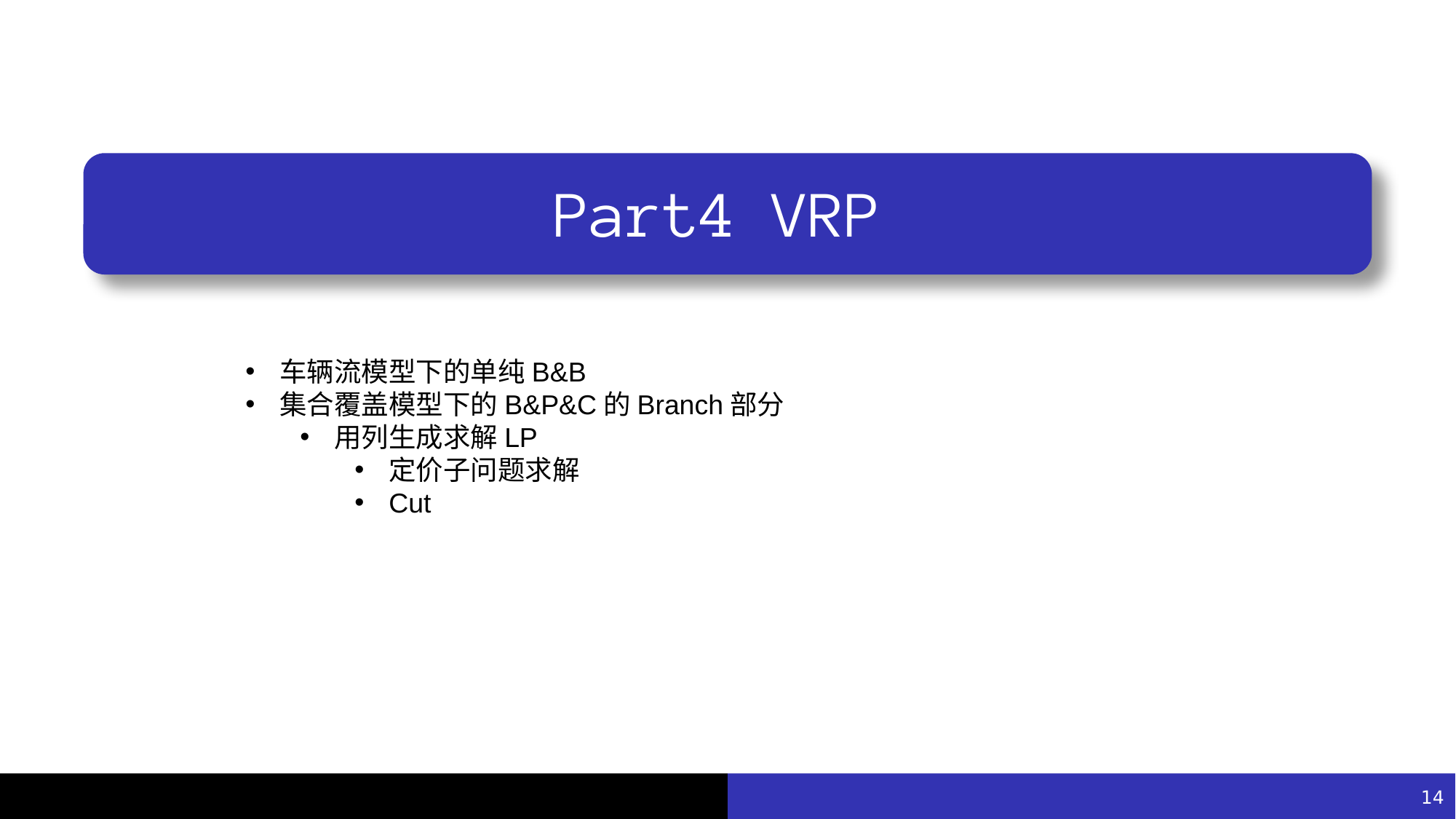

# Part4 VRP
车辆流模型下的单纯B&B
集合覆盖模型下的B&P&C的Branch部分
用列生成求解LP
定价子问题求解
Cut

14